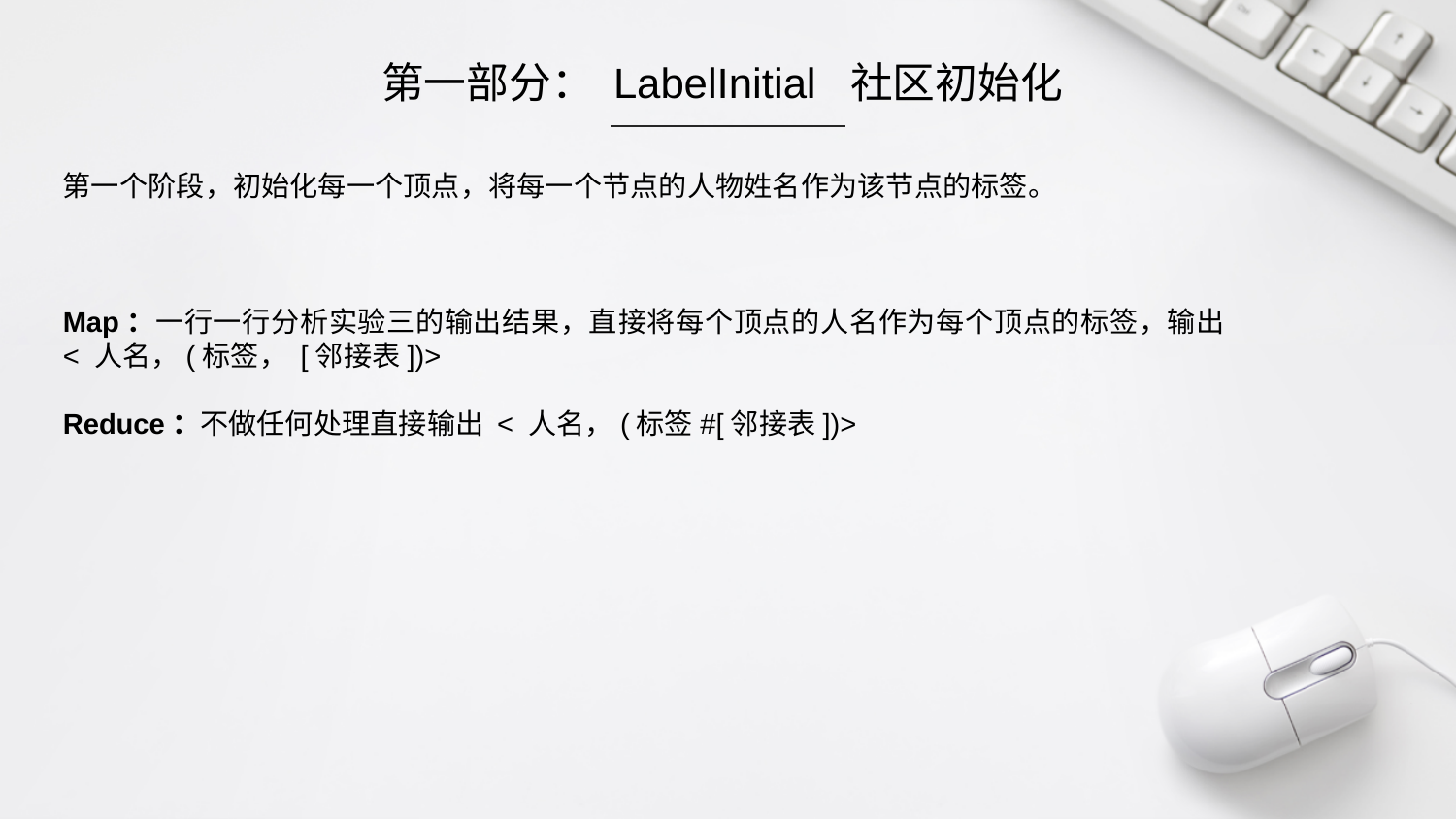

第一部分： LabelInitial  社区初始化

第一个阶段，初始化每一个顶点，将每一个节点的人物姓名作为该节点的标签。

Map：一行一行分析实验三的输出结果，直接将每个顶点的人名作为每个顶点的标签，输出        < 人名，(标签， [邻接表])>

Reduce：不做任何处理直接输出 < 人名，(标签#[邻接表])>